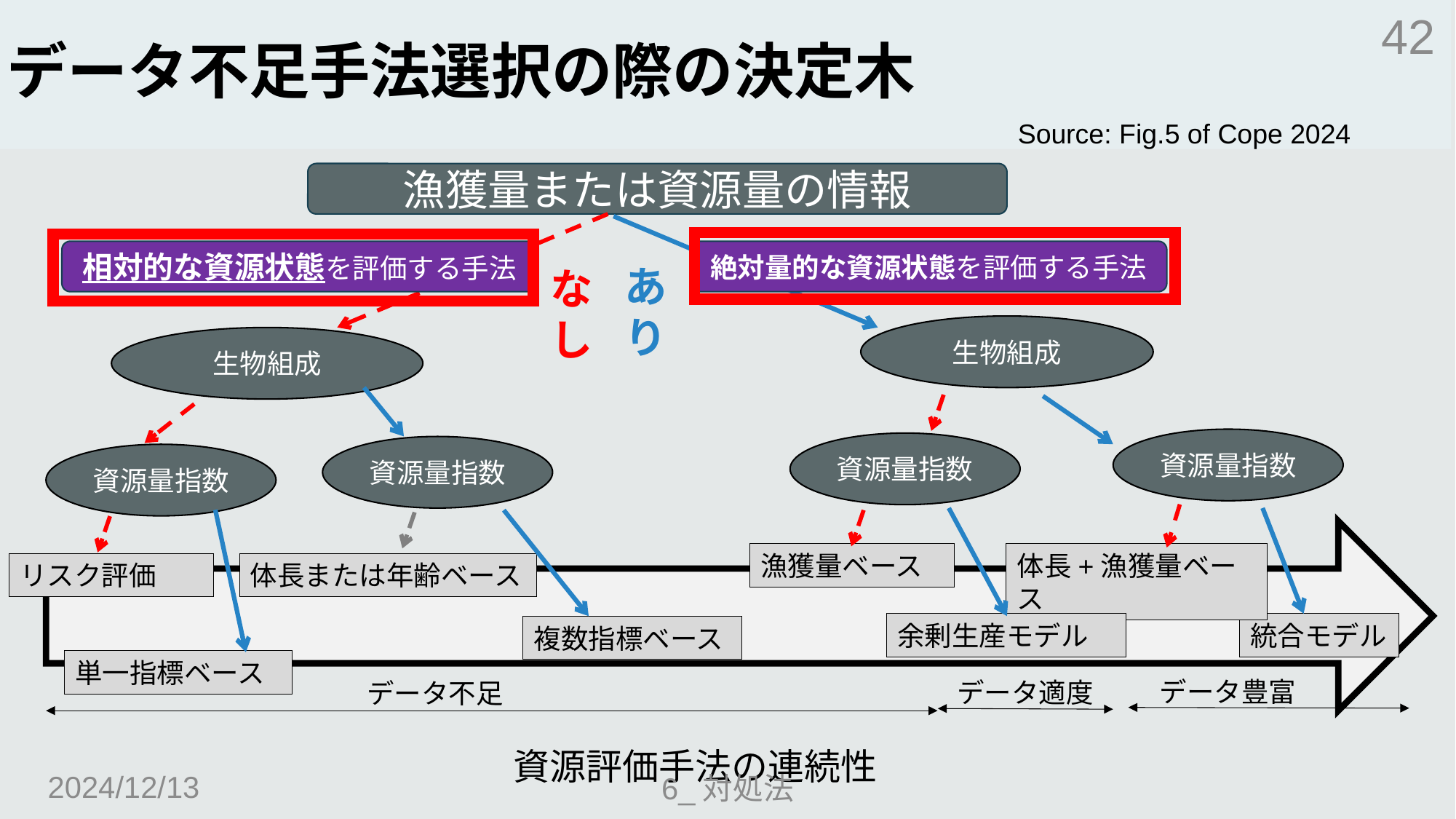

# データ不足手法選択の際の決定木
42
Source: Fig.5 of Cope 2024
漁獲量または資源量の情報

相対的な資源状態を評価する手法
絶対量的な資源状態を評価する手法
あり
なし
生物組成
生物組成
資源量指数
資源量指数
資源量指数
資源量指数

漁獲量ベース
体長+漁獲量ベース
リスク評価
体長または年齢ベース
統合モデル
余剰生産モデル
複数指標ベース
単一指標ベース
データ豊富
データ適度
データ不足
資源評価手法の連続性
2024/12/13
6_対処法